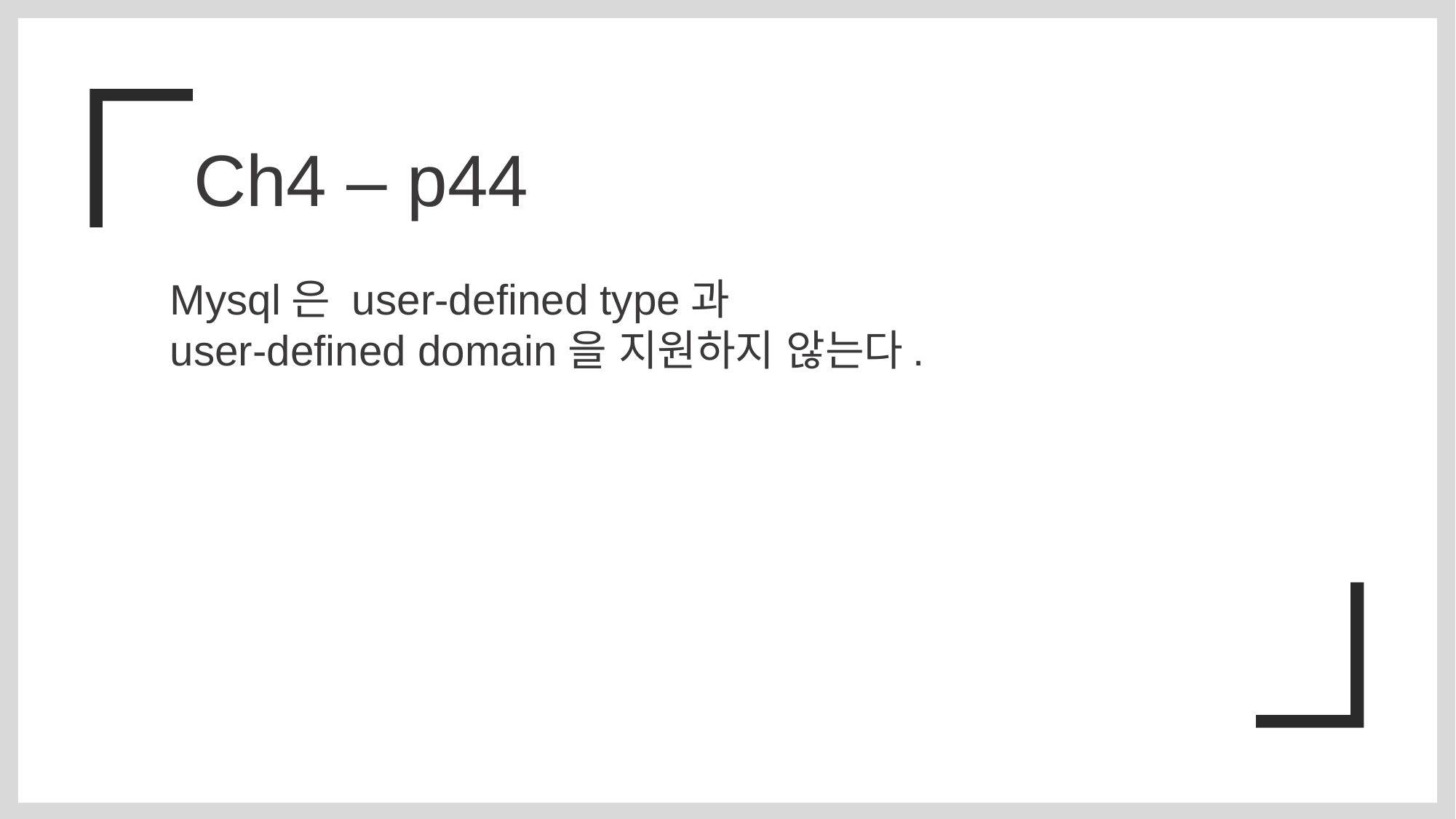

Ch4 – p44
Mysql은 user-defined type과
user-defined domain을 지원하지 않는다.